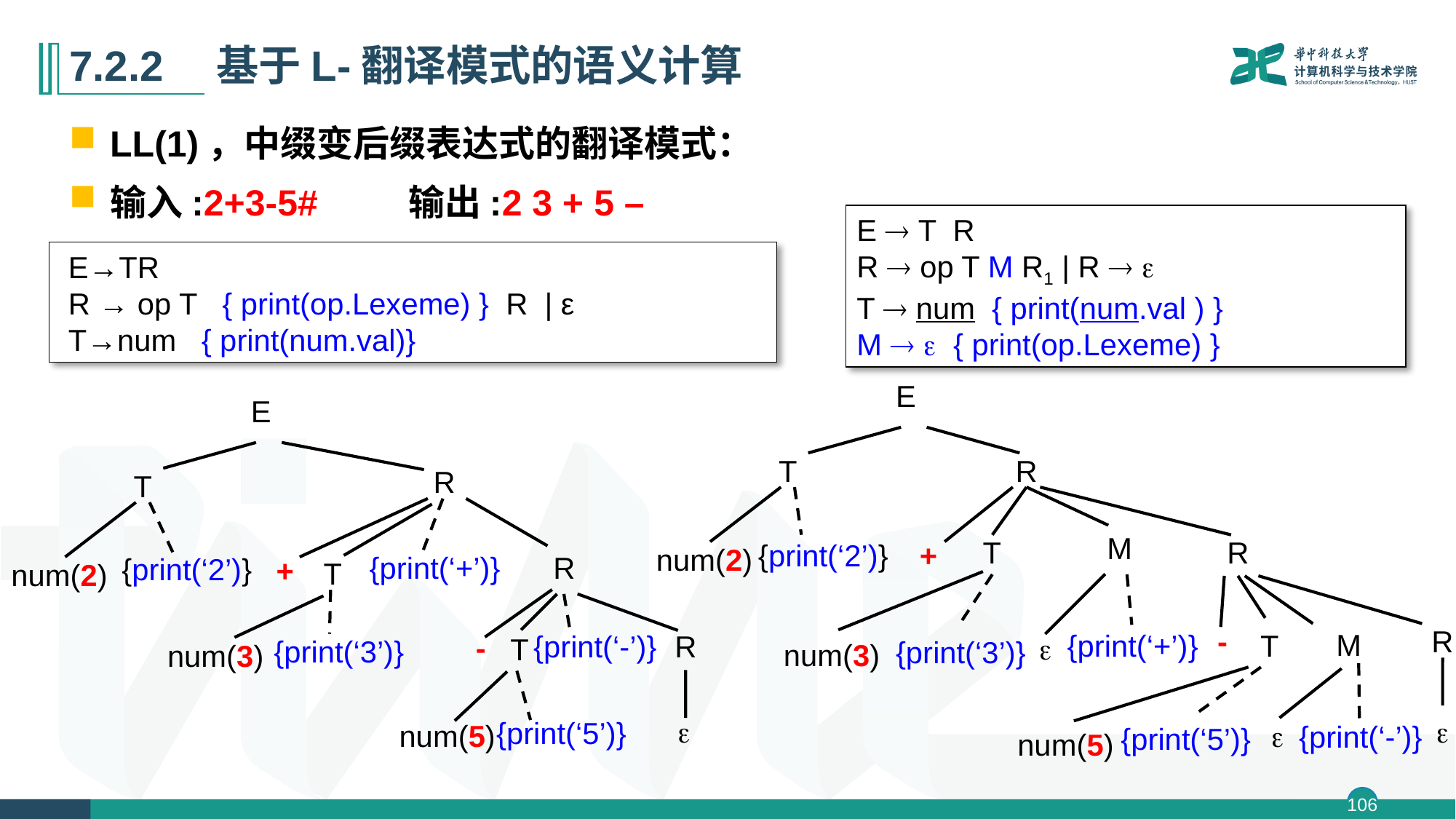

# 7.2.2　基于L-翻译模式的语义计算
LL(1)，中缀变后缀表达式的翻译模式：
输入:2+3-5#        输出:2 3 + 5 –

E → T  R
R → op T M R1 | R → ε
T → num  { print(num.val ) }
M → ε  { print(op.Lexeme) }
 E→TR
 R → op T   { print(op.Lexeme) }  R  | ε
 T→num   { print(num.val)}
E
E

R
T

+
{print(‘+’)}
R
{print(‘2’)}
T
num(2)

{print(‘-’)}
R
-
T
{print(‘3’)}
num(3)

ε
{print(‘5’)}
num(5)

T
R

M
T
R
+
{print(‘2’)}
num(2)

-
R
M
T
{print(‘+’)}
ε
{print(‘3’)}
num(3)

ε
ε
{print(‘-’)}
{print(‘5’)}
num(5)